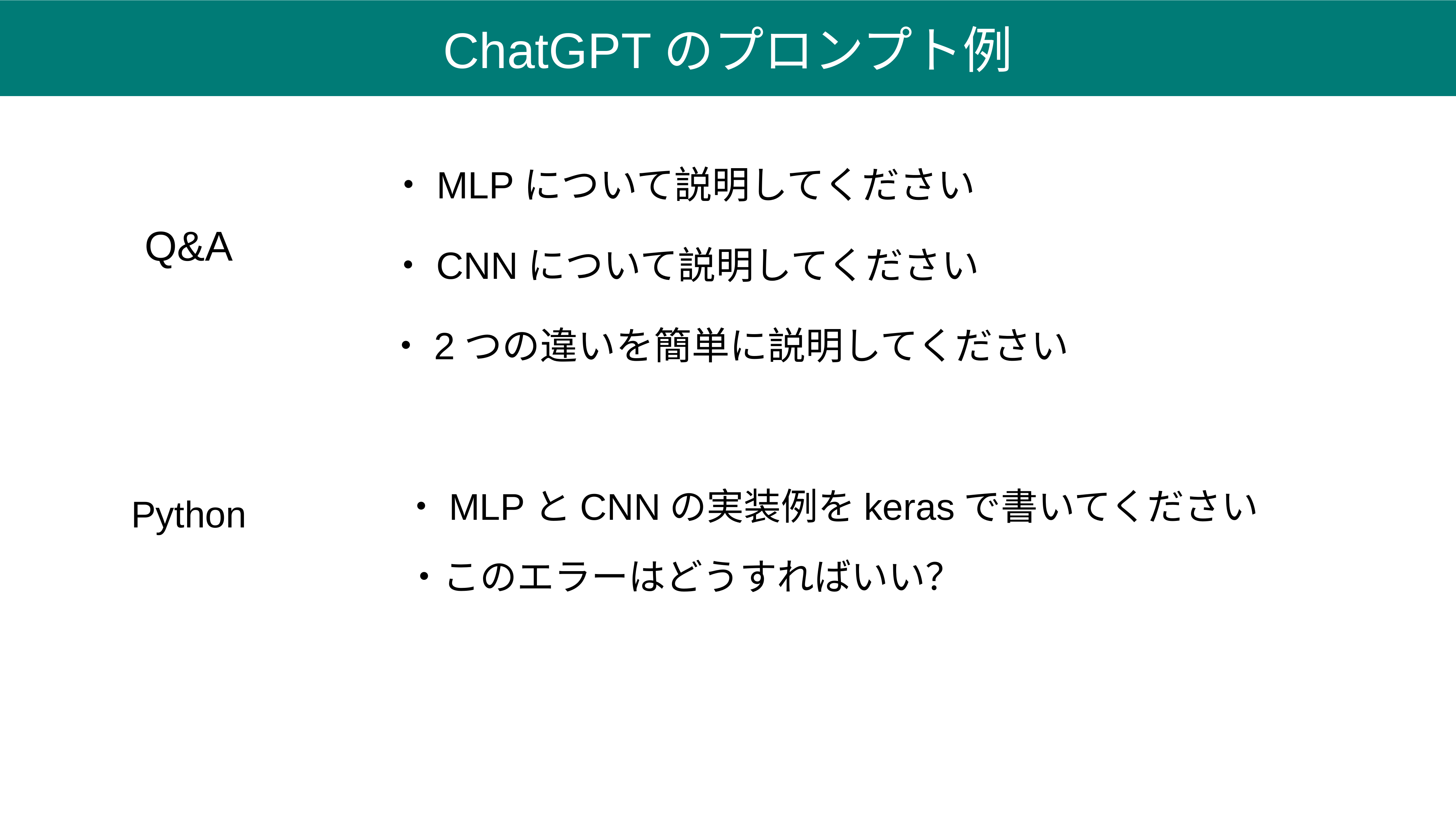

ChatGPTのプロンプト例
・MLPについて説明してください
Q&A
・CNNについて説明してください
・2つの違いを簡単に説明してください
・MLPとCNNの実装例をkerasで書いてください
Python
・このエラーはどうすればいい？
41